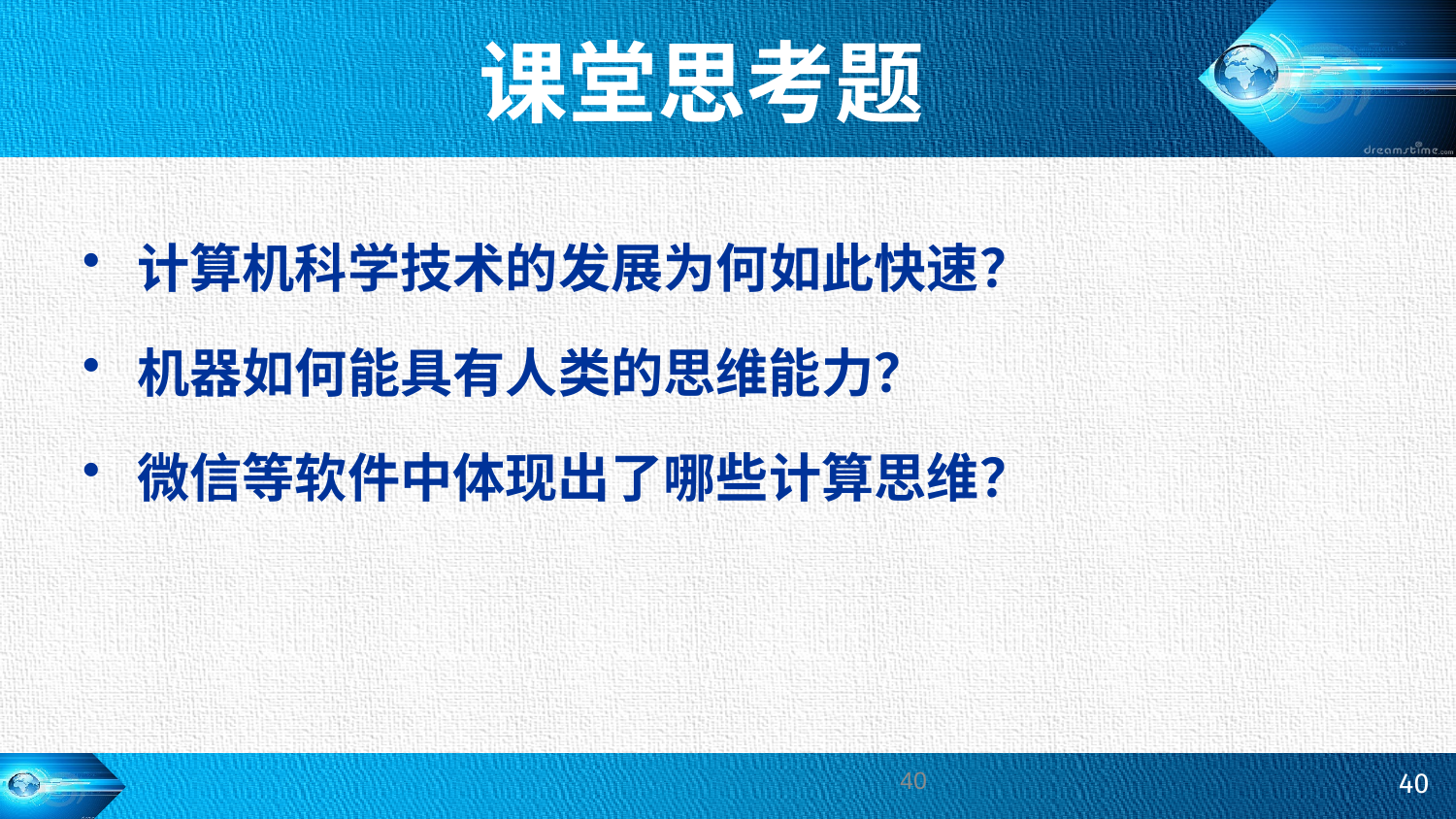

课堂思考题
计算机科学技术的发展为何如此快速？
机器如何能具有人类的思维能力？
微信等软件中体现出了哪些计算思维？
40
40